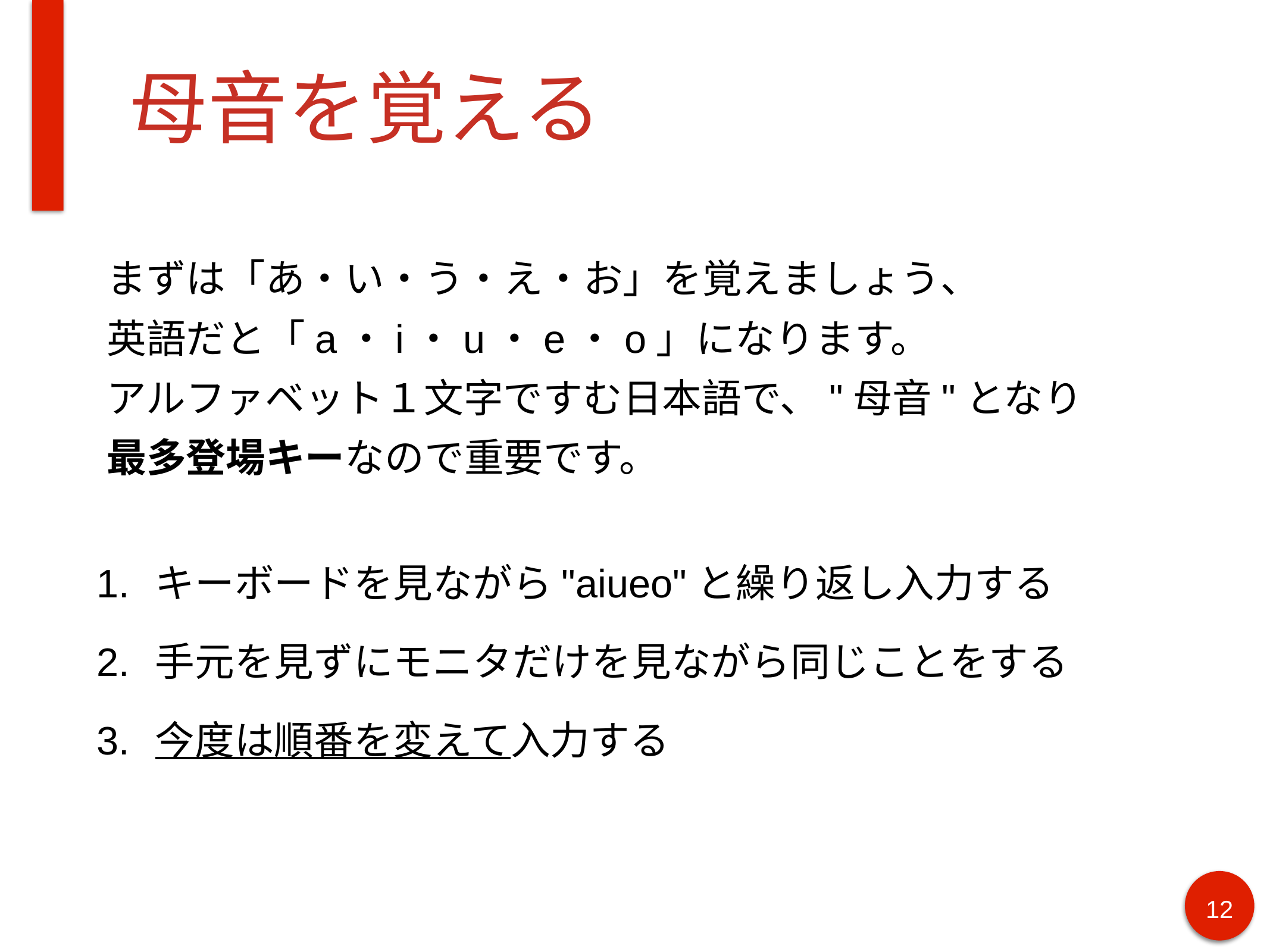

# 母音を覚える
まずは「あ・い・う・え・お」を覚えましょう、
英語だと「a・i・u・e・o」になります。
アルファベット１文字ですむ日本語で、"母音"となり
最多登場キーなので重要です。
キーボードを見ながら"aiueo"と繰り返し入力する
手元を見ずにモニタだけを見ながら同じことをする
今度は順番を変えて入力する
12